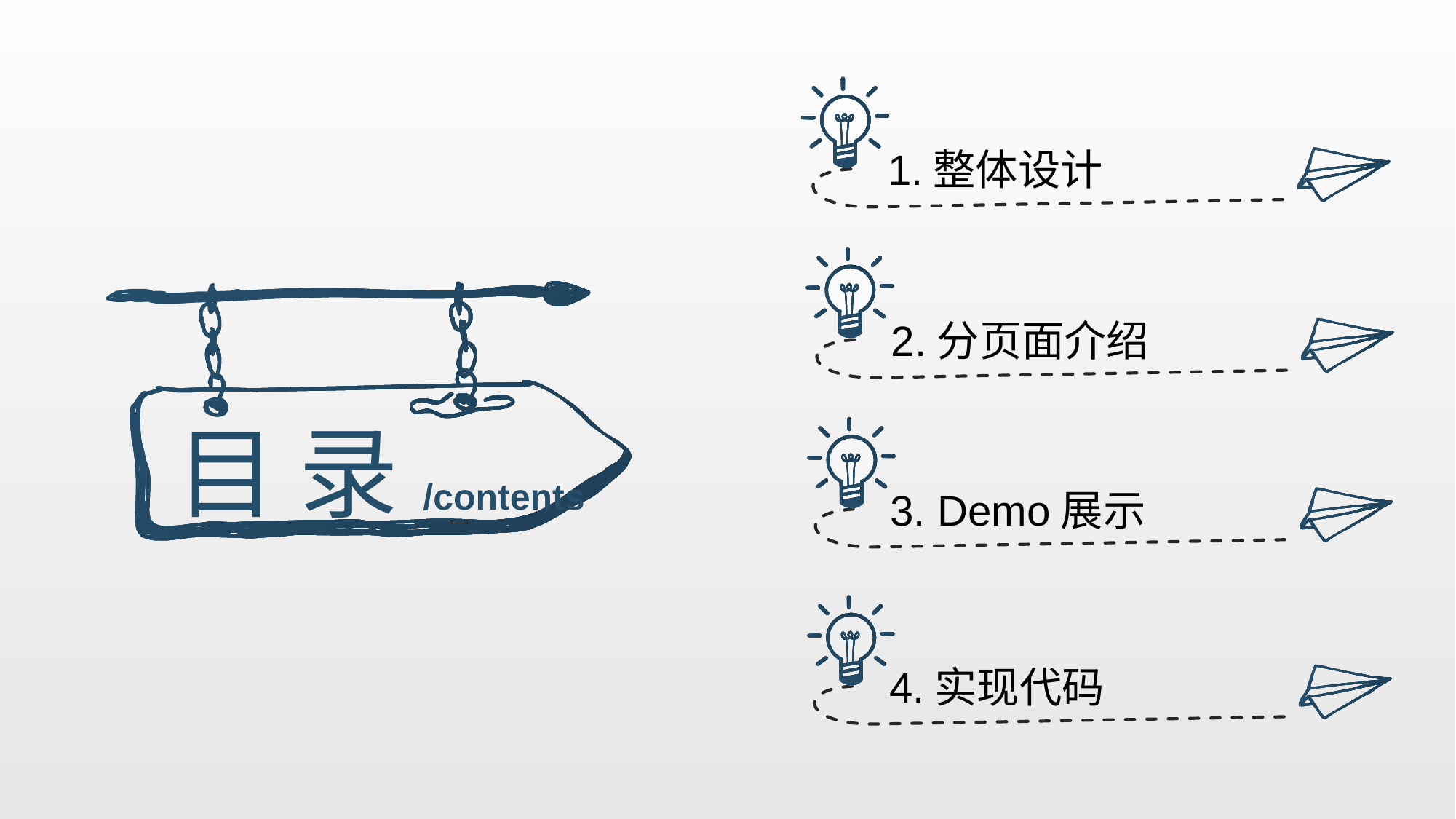

1.整体设计

2.分页面介绍

目 录/contents

3. Demo展示

4.实现代码